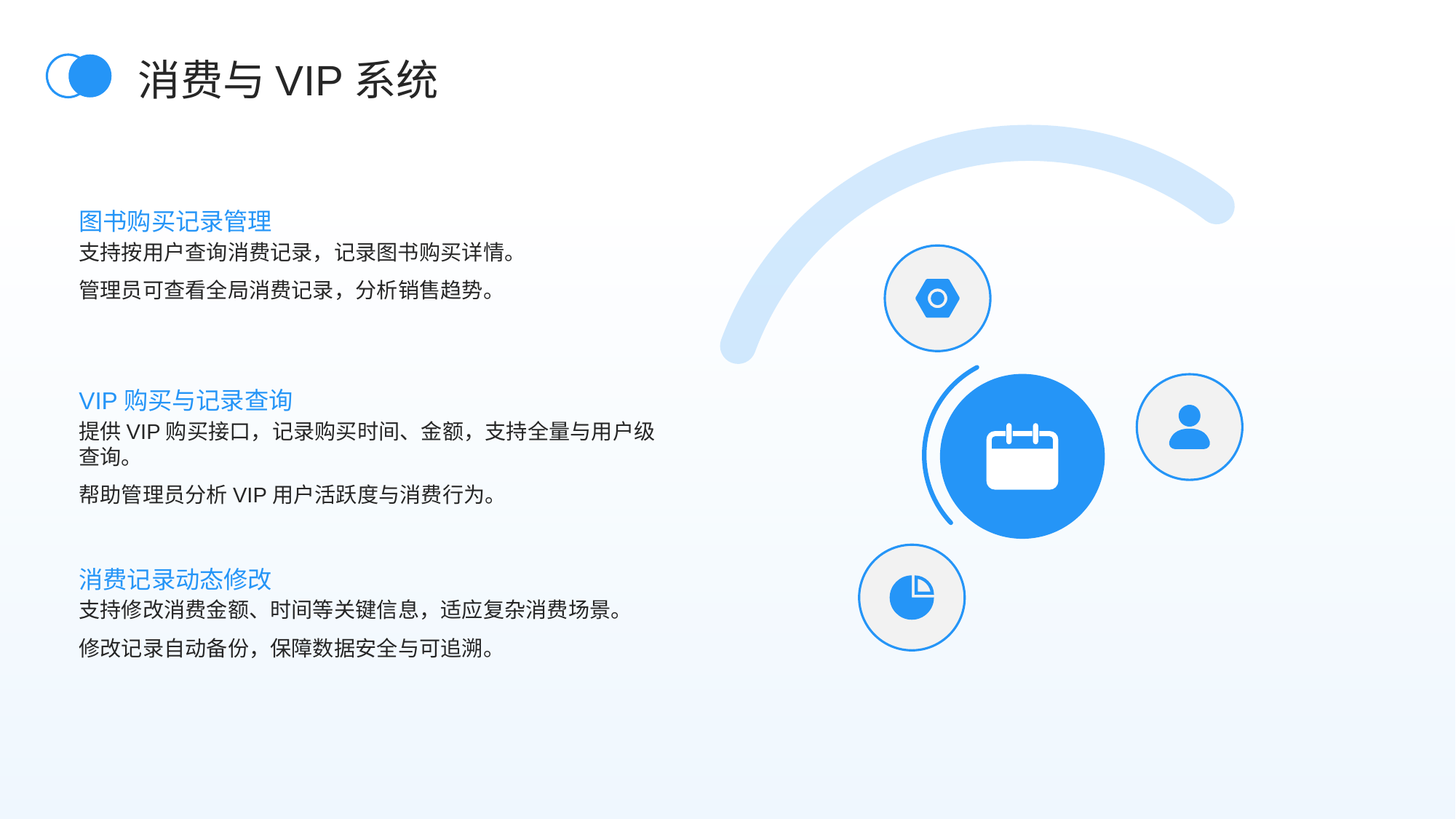

消费与VIP系统

图书购买记录管理
支持按用户查询消费记录，记录图书购买详情。
管理员可查看全局消费记录，分析销售趋势。

VIP购买与记录查询

提供VIP购买接口，记录购买时间、金额，支持全量与用户级查询。
帮助管理员分析VIP用户活跃度与消费行为。

消费记录动态修改

支持修改消费金额、时间等关键信息，适应复杂消费场景。
修改记录自动备份，保障数据安全与可追溯。